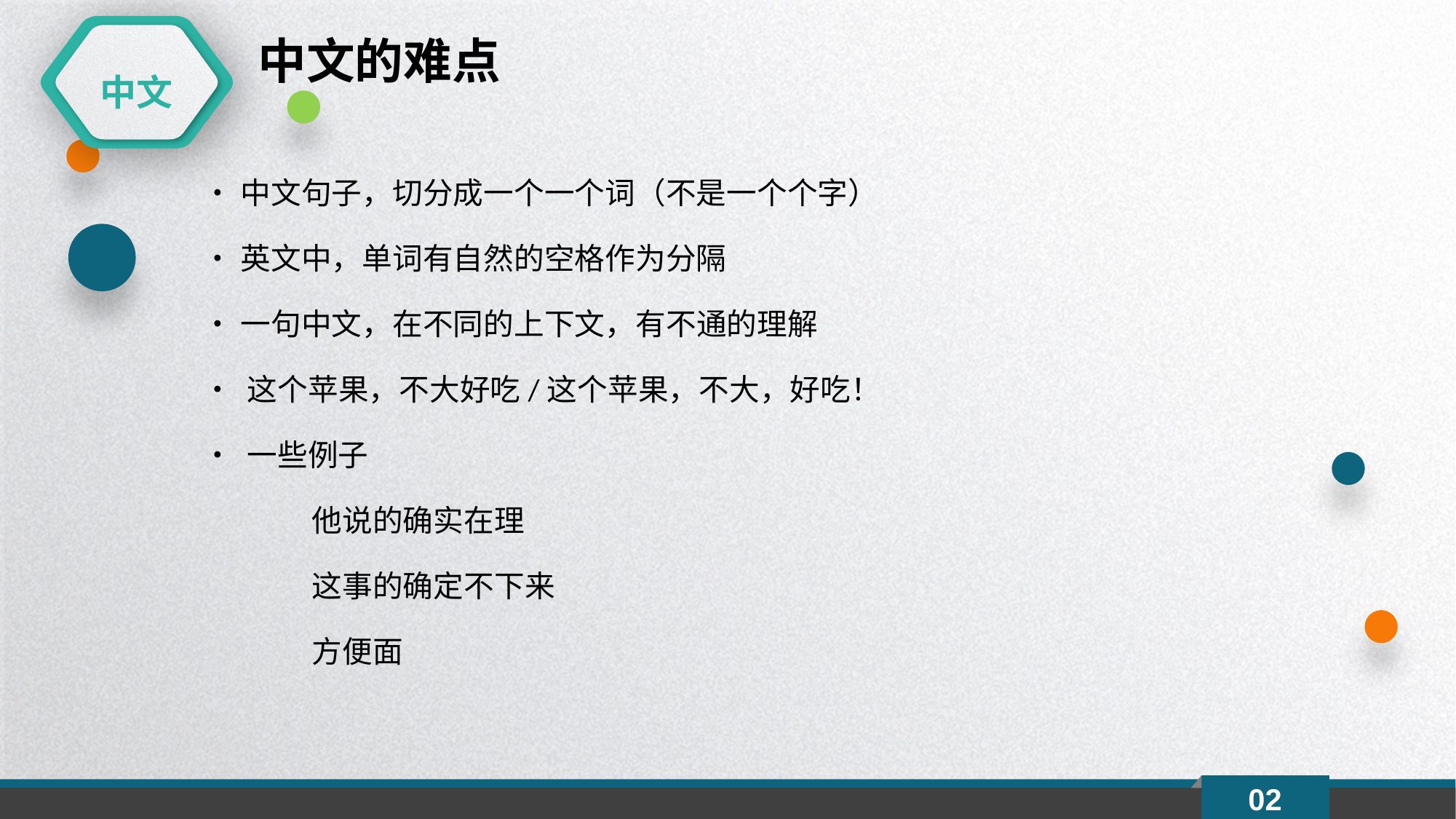

中文的难点
中文

•中文句子，切分成一个一个词（不是一个个字）
•英文中，单词有自然的空格作为分隔
•一句中文，在不同的上下文，有不通的理解
• 这个苹果，不大好吃/这个苹果，不大，好吃！
• 一些例子
	他说的确实在理
	这事的确定不下来
	方便面

02

延时符